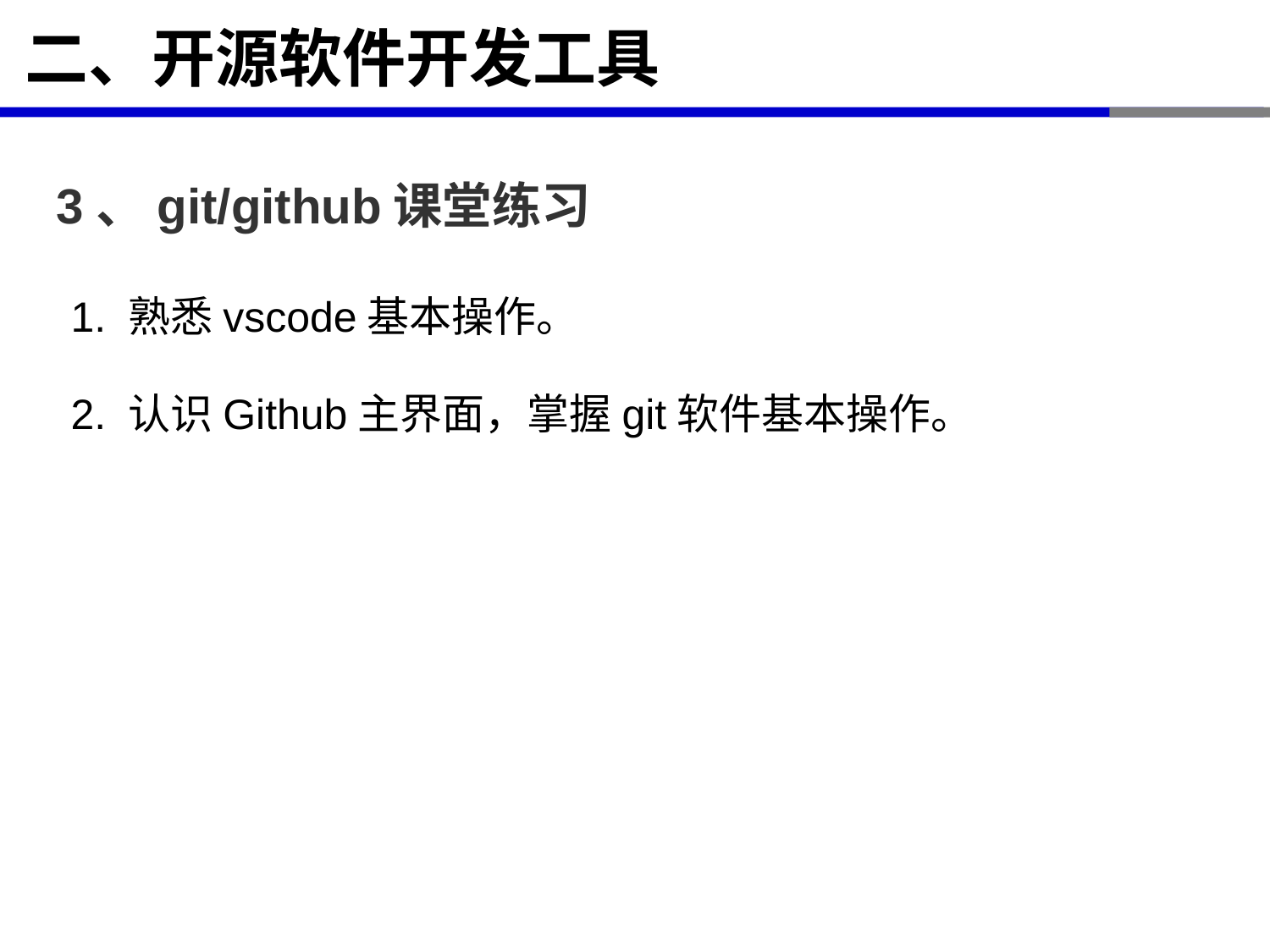

# 二、开源软件开发工具
3、git/github课堂练习
1. 熟悉vscode基本操作。
2. 认识Github主界面，掌握git软件基本操作。